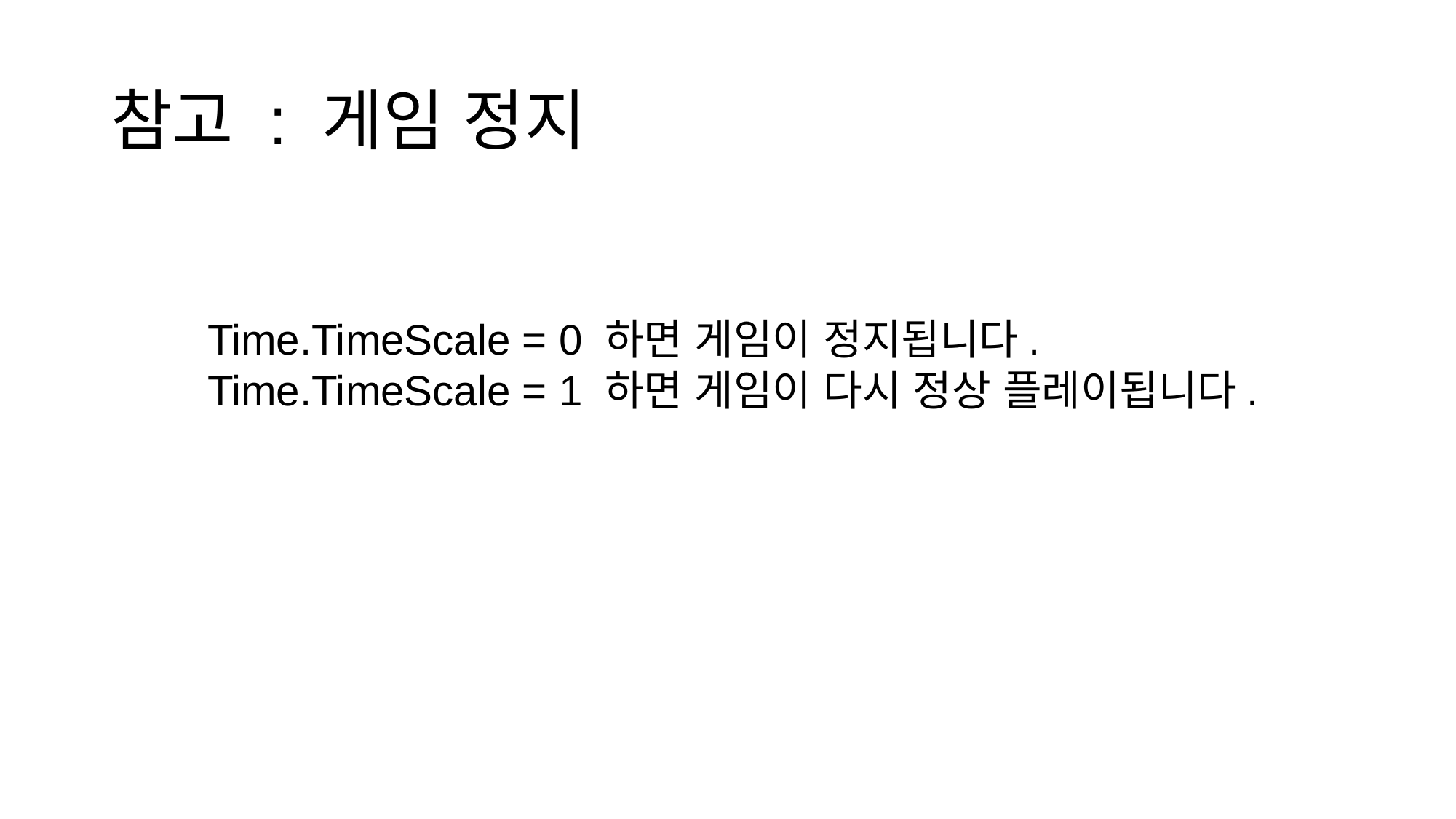

# 참고 : 게임 정지
Time.TimeScale = 0 하면 게임이 정지됩니다.
Time.TimeScale = 1 하면 게임이 다시 정상 플레이됩니다.